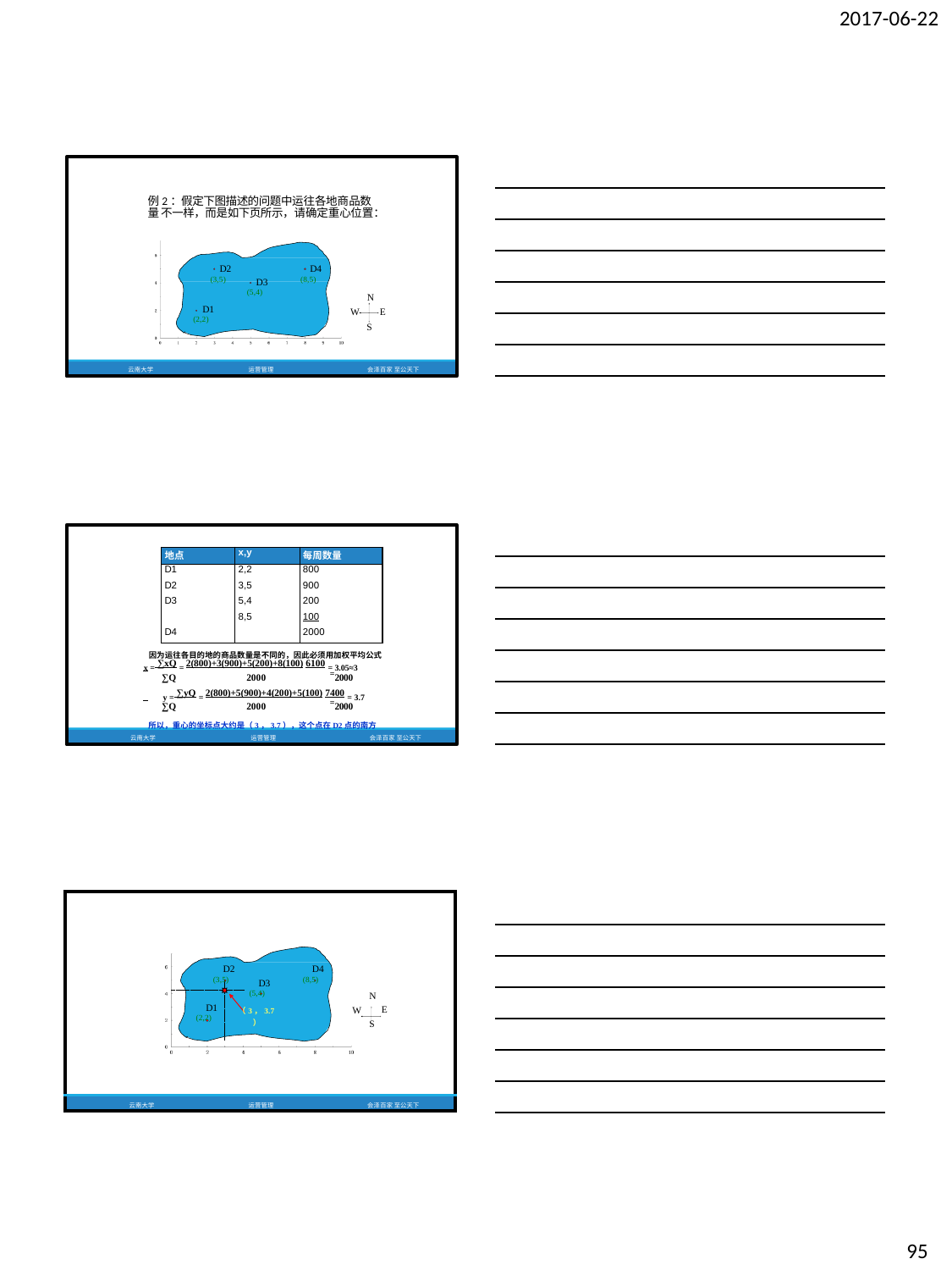

2017-06-22

例2：假定下图描述的问题中运往各地商品数量 不一样，而是如下页所示，请确定重心位置：

D2
(3,5)
D4
(8,5)
D3
(5,4)

N
W	E
S
D1
(2,2)

云南大学
运营管理
会泽百家 至公天下

| 地点 | x,y | 每周数量 |
| --- | --- | --- |
| D1 D2 D3 D4 | 2,2 3,5 5,4 8,5 | 800 900 200 100 2000 |

因为运往各目的地的商品数量是不同的，因此必须用加权平均公式
x = ∑xQ = 2(800)+3(900)+5(200)+8(100) 6100 = 3.05≈3
∑Q	2000	=2000
y = ∑yQ = 2(800)+5(900)+4(200)+5(100) 7400 = 3.7
∑Q	2000	=2000
所以，重心的坐标点大约是（3，3.7），这个点在D2点的南方
云南大学	运营管理	会泽百家 至公天下

| D2 (3,5) D1 (2,2) | D3 (5,4) （3，3.7） | D4 (8,5) | W | N E S |
| --- | --- | --- | --- | --- |
| 云南大学 | 运营管理 | 会泽百家 至公天下 |  |  |

95